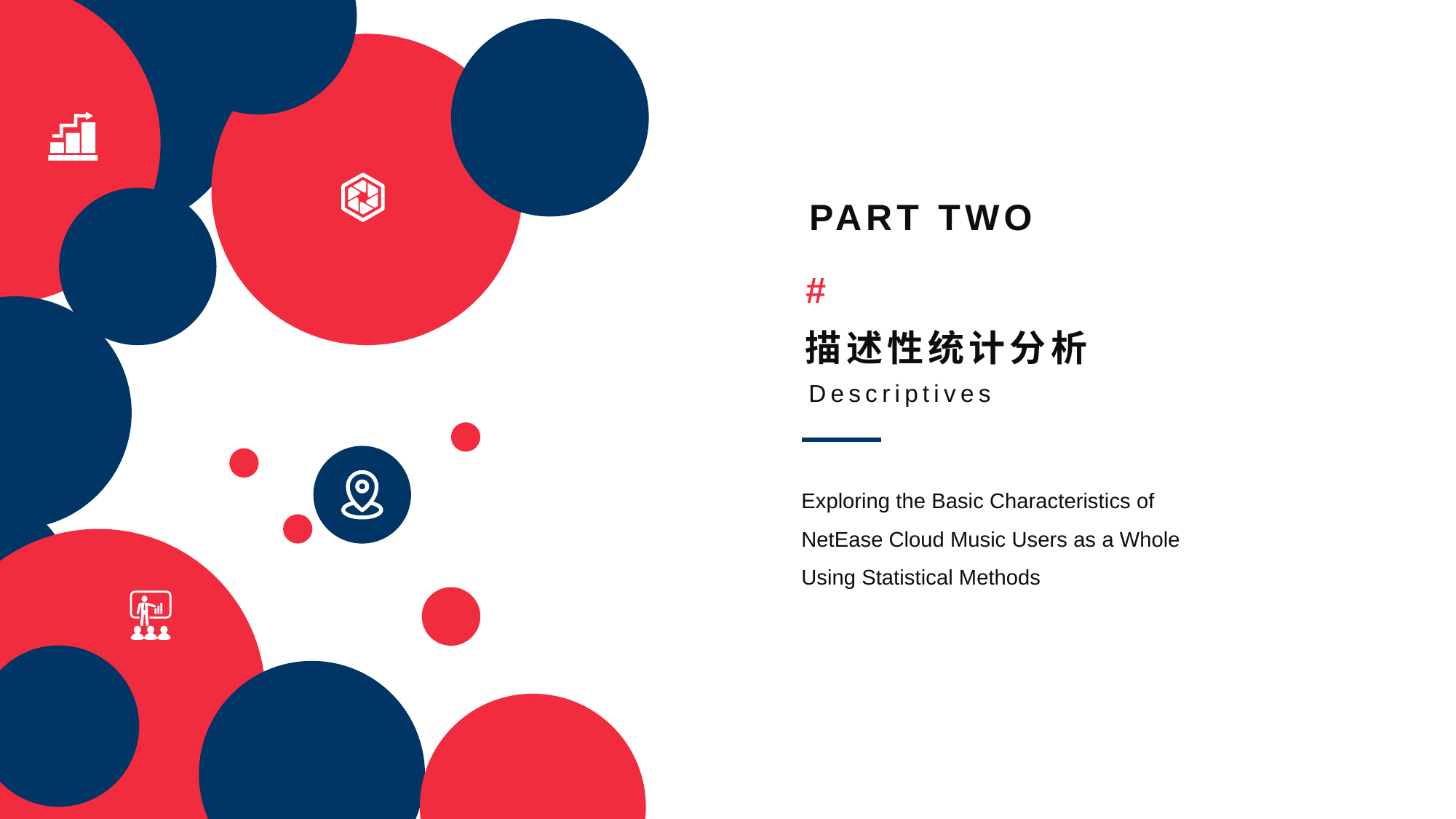

PART TWO
#

描述性统计分析
Descriptives

Exploring the Basic Characteristics of
NetEase Cloud Music Users as a Whole
Using Statistical Methods